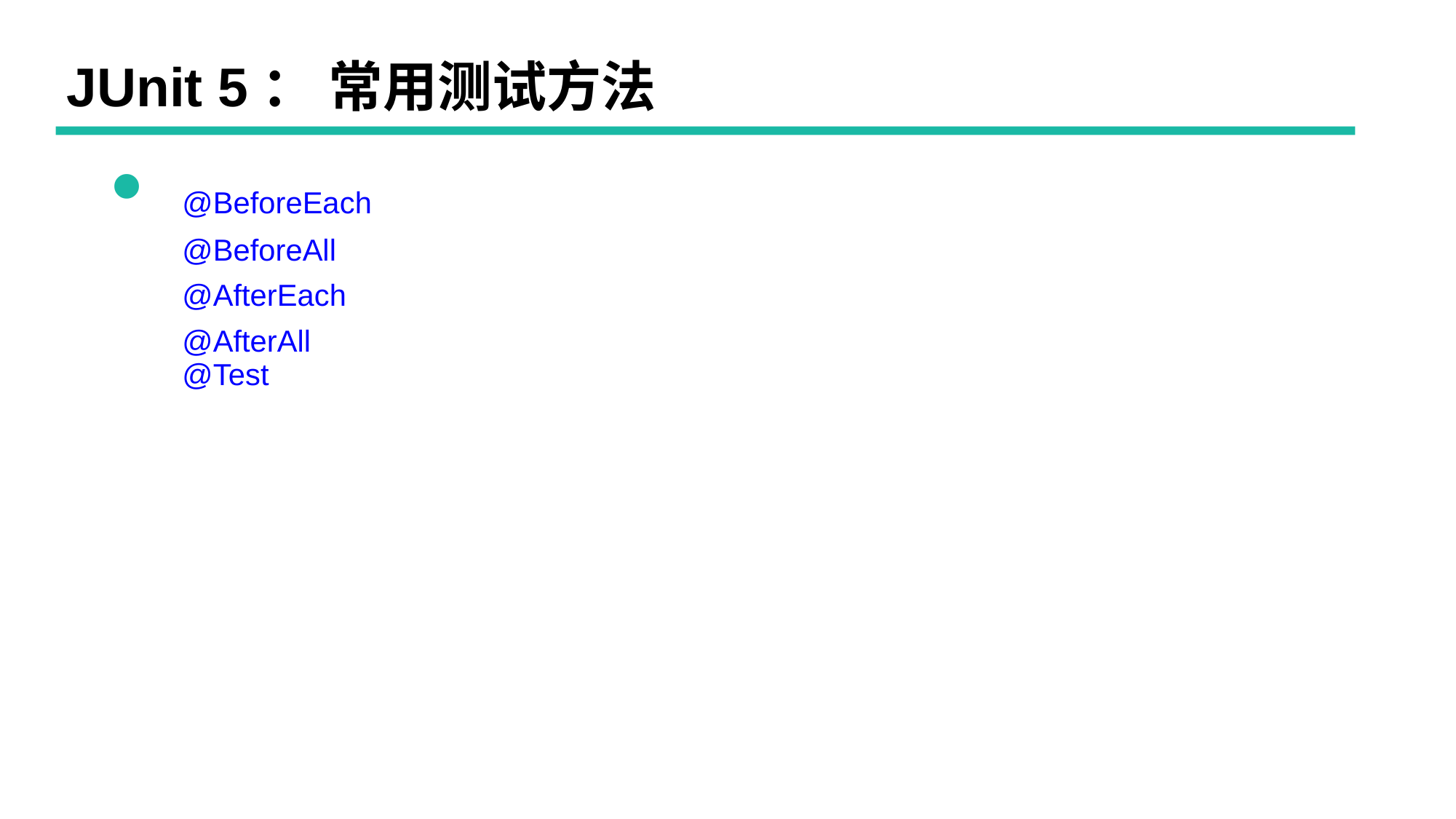

# JUnit 5： 常用测试方法

| @BeforeEach |
| --- |
| @BeforeAll |
| @AfterEach |
| @AfterAll @Test |